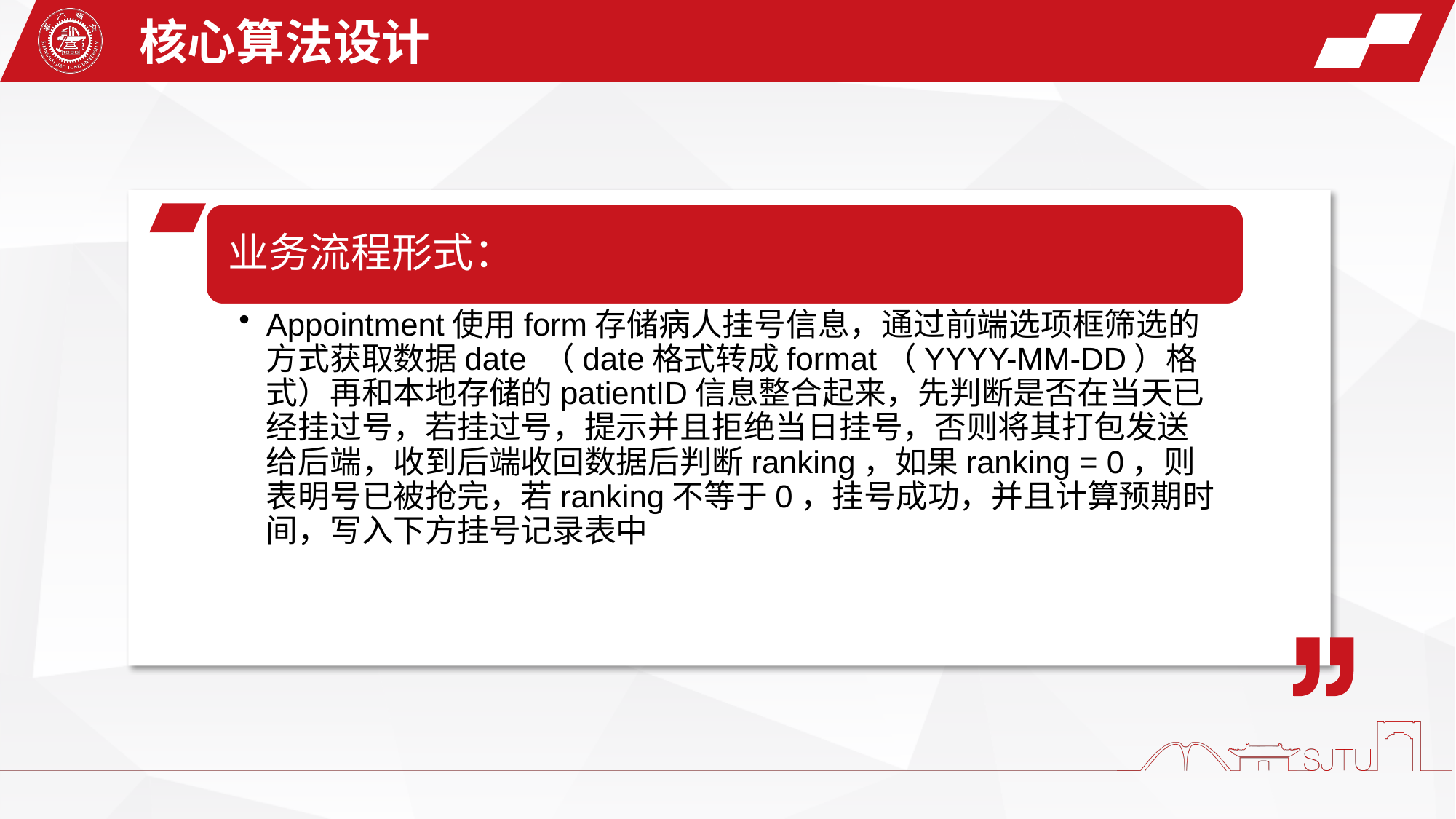

核心算法设计

业务流程形式：
Appointment使用form存储病人挂号信息，通过前端选项框筛选的方式获取数据date （date格式转成format（YYYY-MM-DD）格式）再和本地存储的patientID信息整合起来，先判断是否在当天已经挂过号，若挂过号，提示并且拒绝当日挂号，否则将其打包发送给后端，收到后端收回数据后判断ranking，如果ranking = 0，则表明号已被抢完，若ranking不等于0，挂号成功，并且计算预期时间，写入下方挂号记录表中